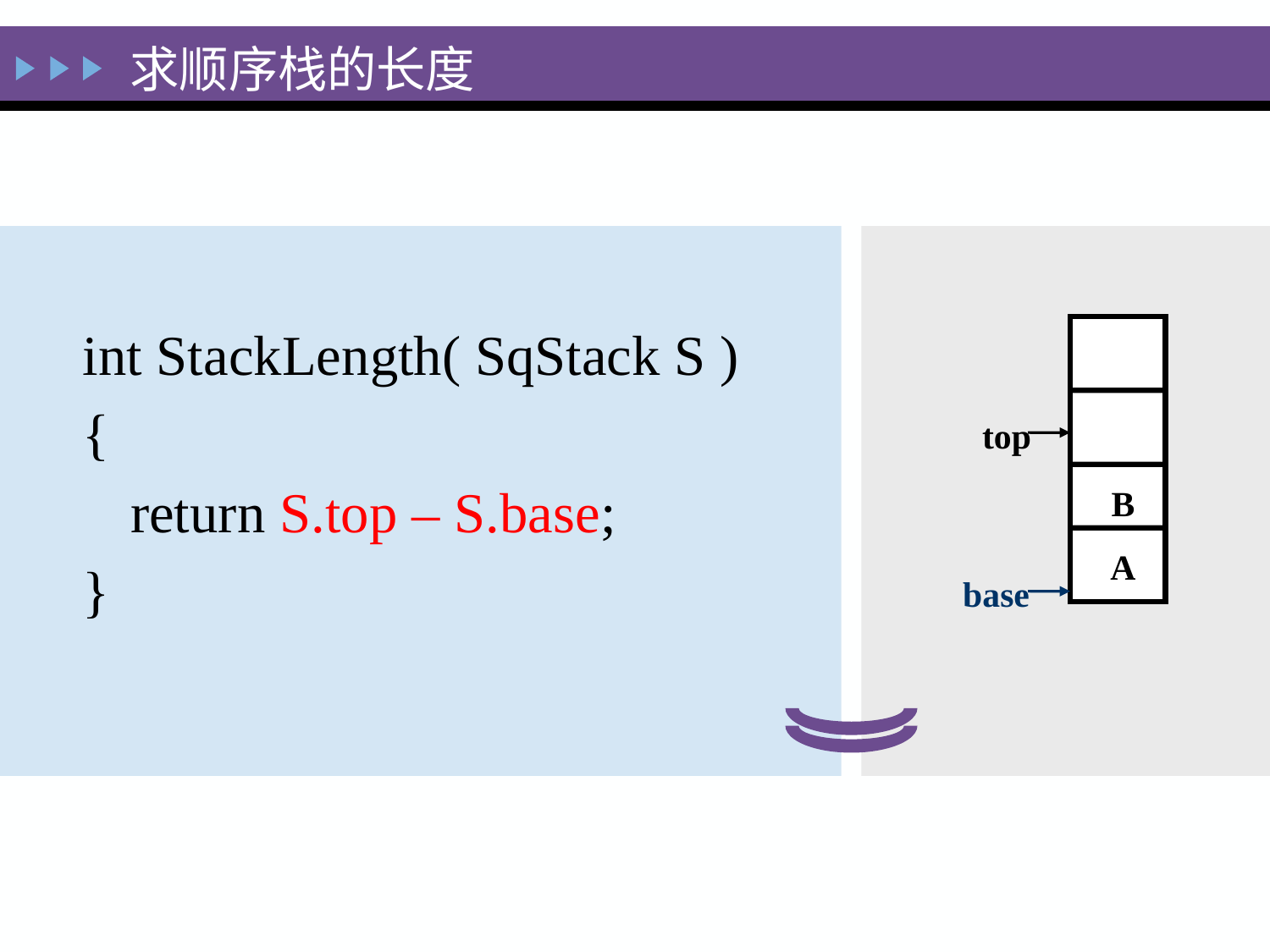

# 求顺序栈的长度

int StackLength( SqStack S )
{
	return S.top – S.base;
}

B

A

top
base